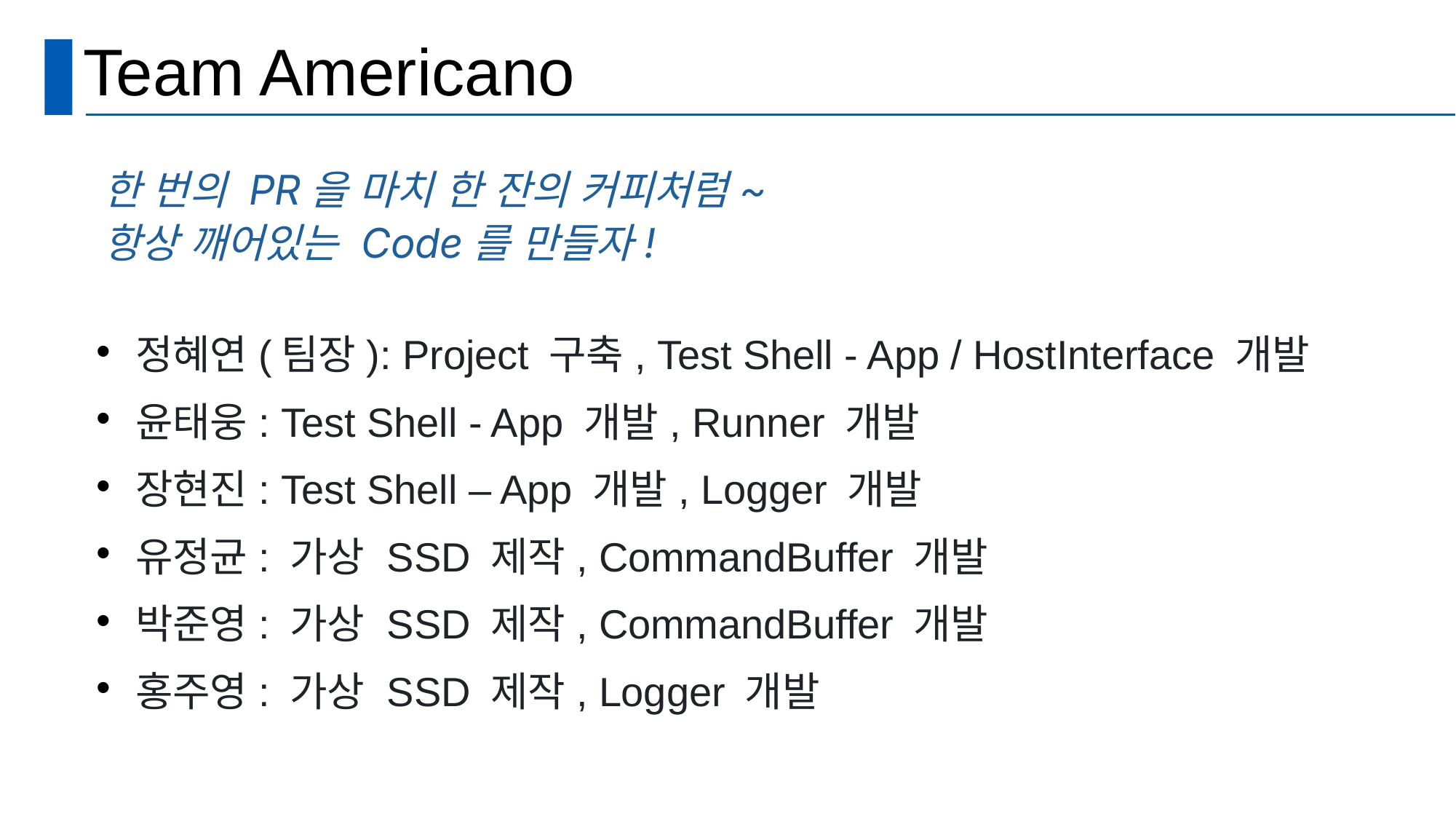

# Team Americano
한 번의 PR을 마치 한 잔의 커피처럼~
항상 깨어있는 Code를 만들자!

정혜연(팀장): Project 구축, Test Shell - App / HostInterface 개발
윤태웅: Test Shell - App 개발, Runner 개발
장현진: Test Shell – App 개발, Logger 개발
유정균: 가상 SSD 제작, CommandBuffer 개발
박준영: 가상 SSD 제작, CommandBuffer 개발
홍주영: 가상 SSD 제작, Logger 개발